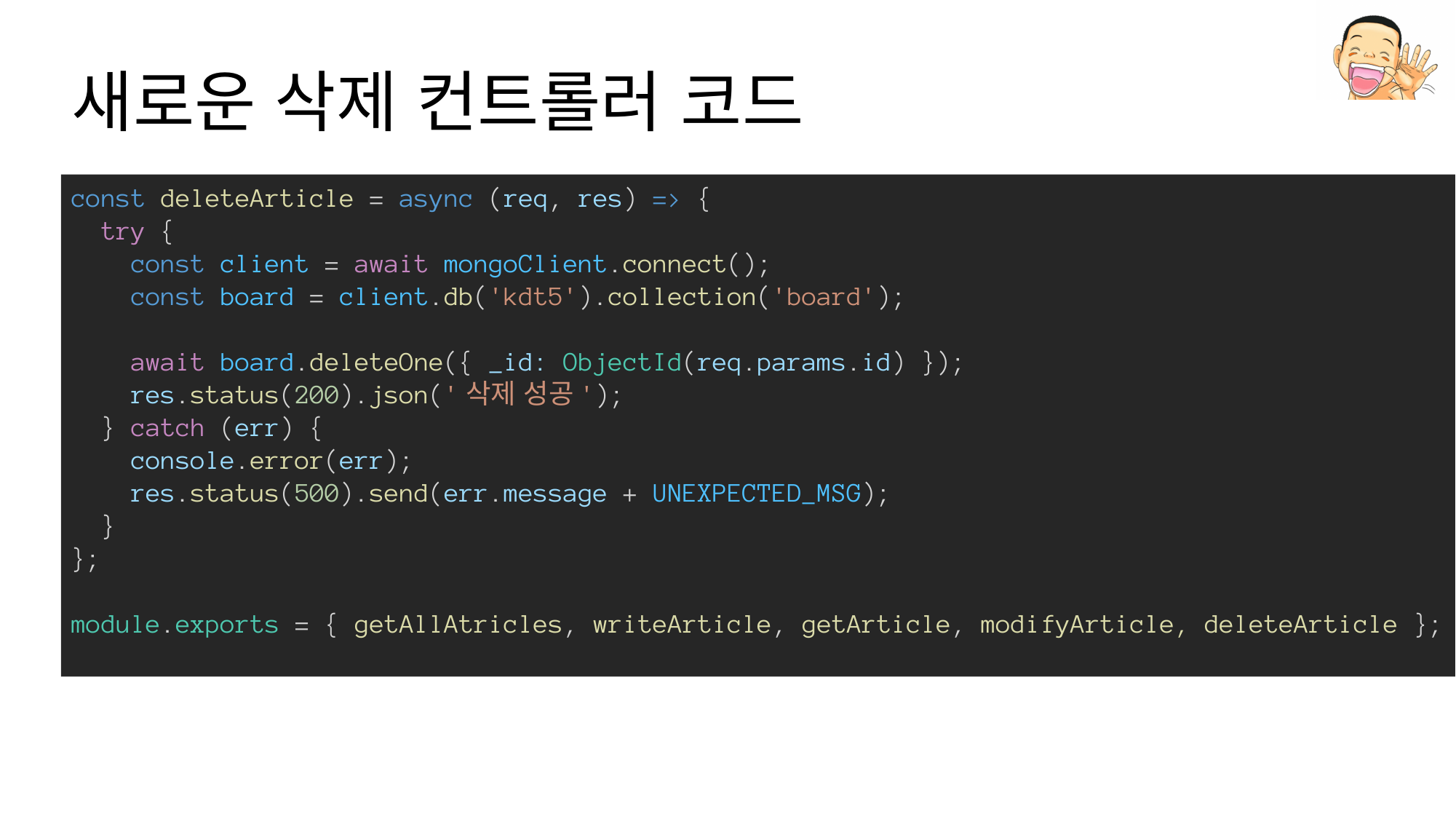

# 새로운 삭제 컨트롤러 코드
const deleteArticle = async (req, res) => {
  try {
    const client = await mongoClient.connect();
    const board = client.db('kdt5').collection('board');
    await board.deleteOne({ _id: ObjectId(req.params.id) });
    res.status(200).json('삭제 성공');
  } catch (err) {
    console.error(err);
    res.status(500).send(err.message + UNEXPECTED_MSG);
  }
};

module.exports = { getAllAtricles, writeArticle, getArticle, modifyArticle, deleteArticle };